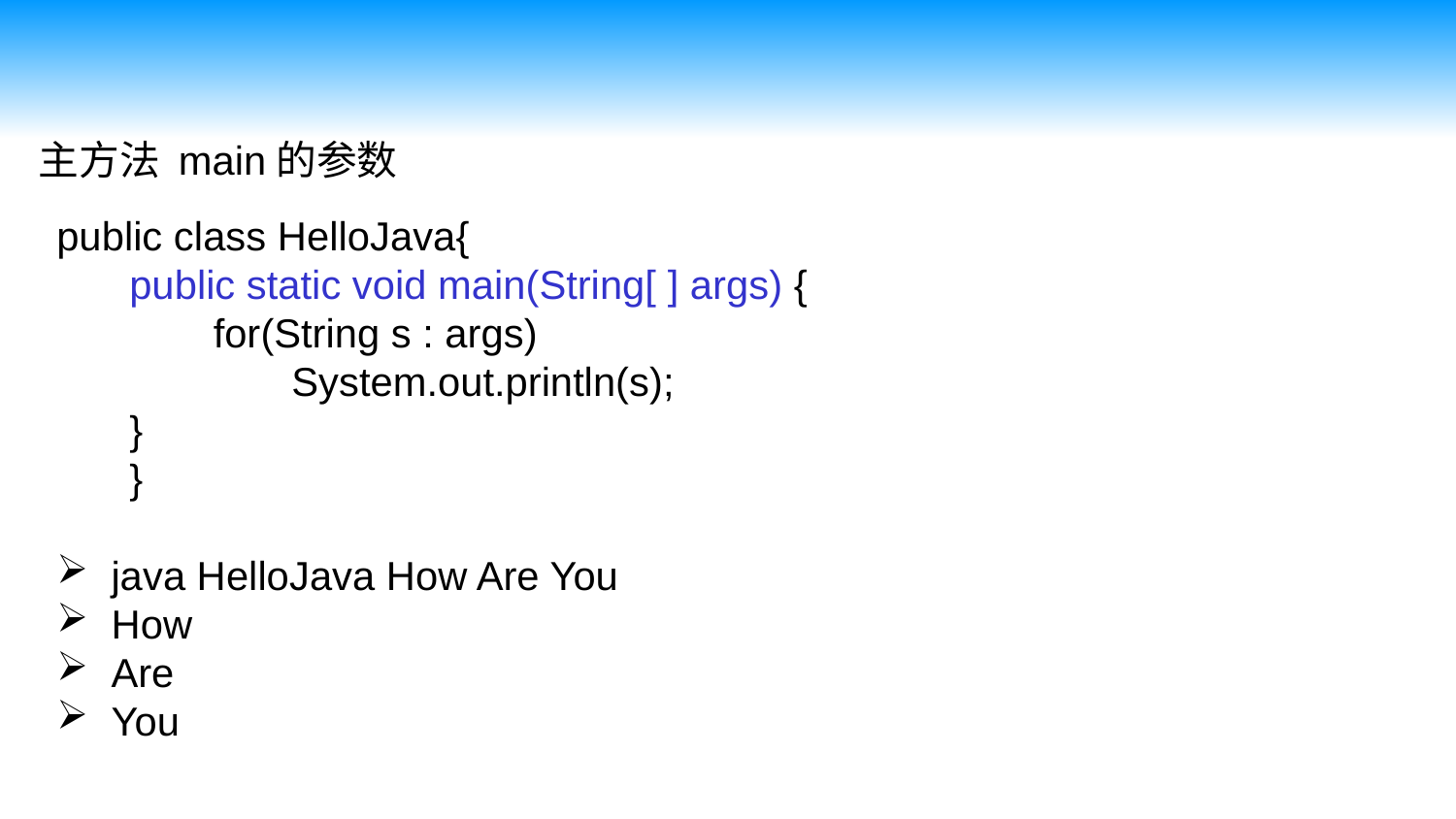

主方法 main的参数
public class HelloJava{
public static void main(String[ ] args) {
 for(String s : args)
        System.out.println(s);
}
}

java HelloJava How Are You
How
Are
You